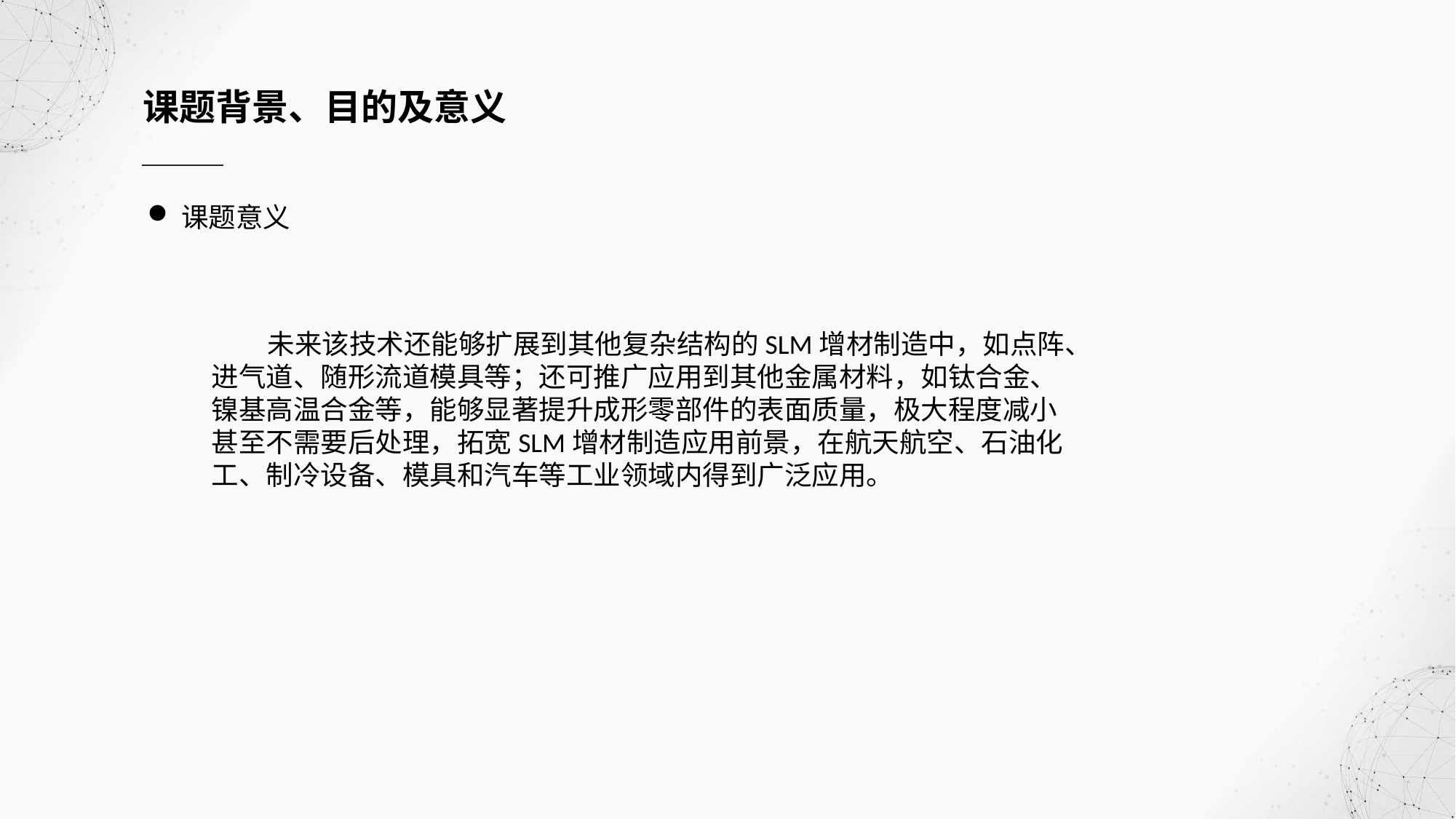

课题背景、目的及意义
课题意义
        未来该技术还能够扩展到其他复杂结构的SLM增材制造中，如点阵、进气道、随形流道模具等；还可推广应用到其他金属材料，如钛合金、镍基高温合金等，能够显著提升成形零部件的表面质量，极大程度减小甚至不需要后处理，拓宽SLM增材制造应用前景，在航天航空、石油化工、制冷设备、模具和汽车等工业领域内得到广泛应用。